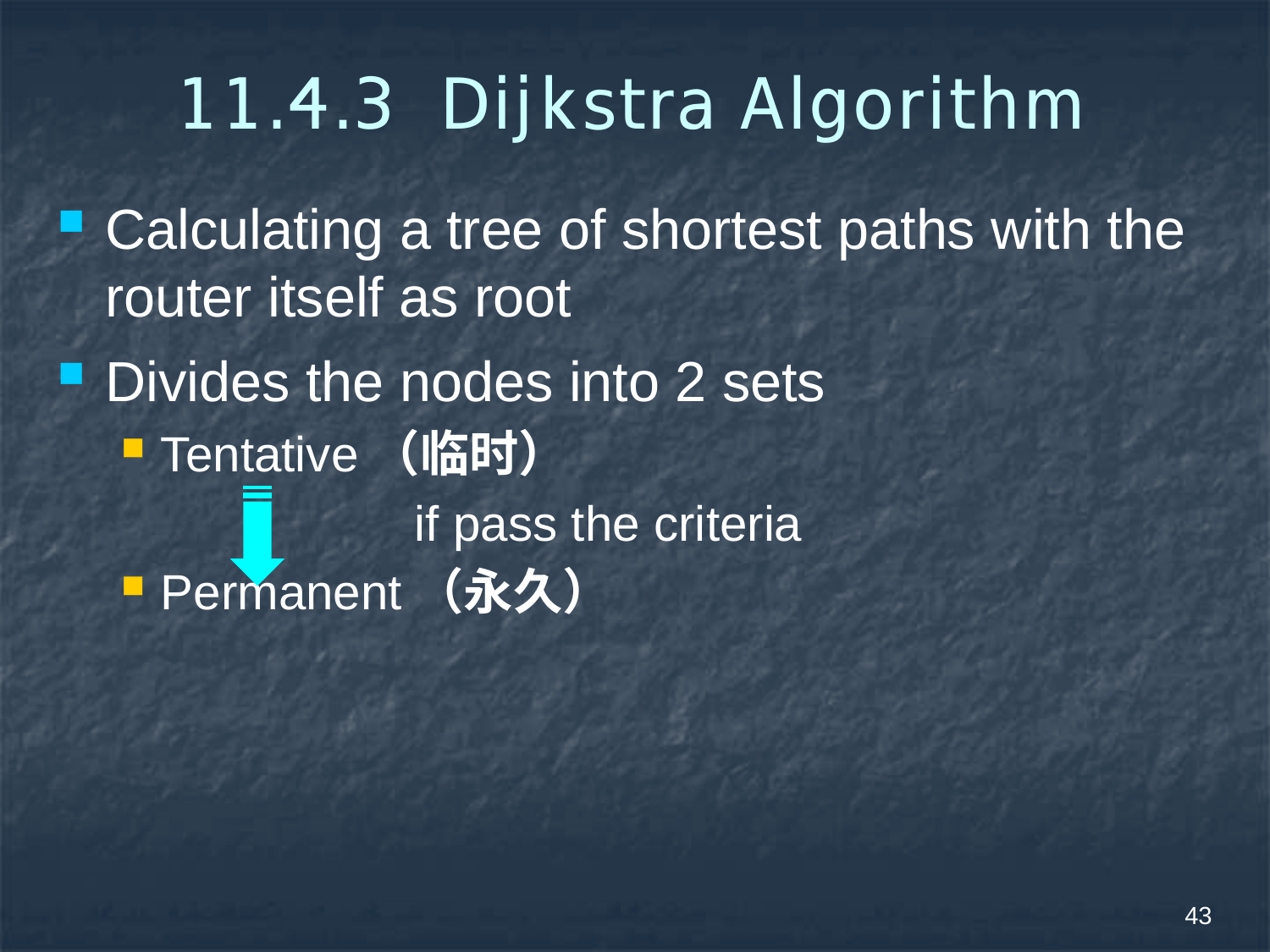

# 11.4.3  Dijkstra Algorithm
Calculating a tree of shortest paths with the router itself as root
Divides the nodes into 2 sets
Tentative（临时）
			if pass the criteria
Permanent（永久）

43